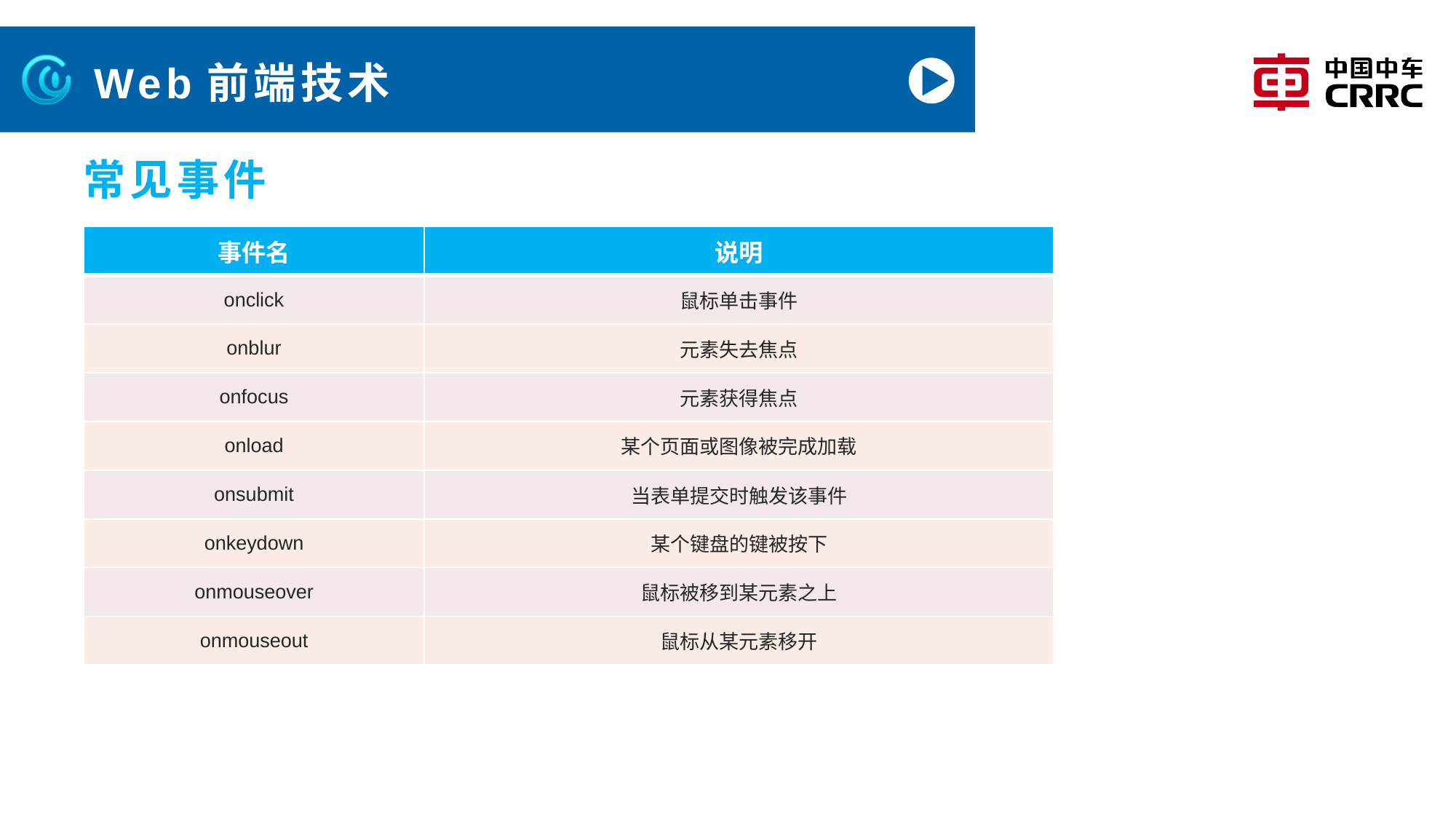

# Web前端技术

常见事件
| 事件名 | 说明 |
| --- | --- |
| onclick | 鼠标单击事件 |
| onblur | 元素失去焦点 |
| onfocus | 元素获得焦点 |
| onload | 某个页面或图像被完成加载 |
| onsubmit | 当表单提交时触发该事件 |
| onkeydown | 某个键盘的键被按下 |
| onmouseover | 鼠标被移到某元素之上 |
| onmouseout | 鼠标从某元素移开 |
21